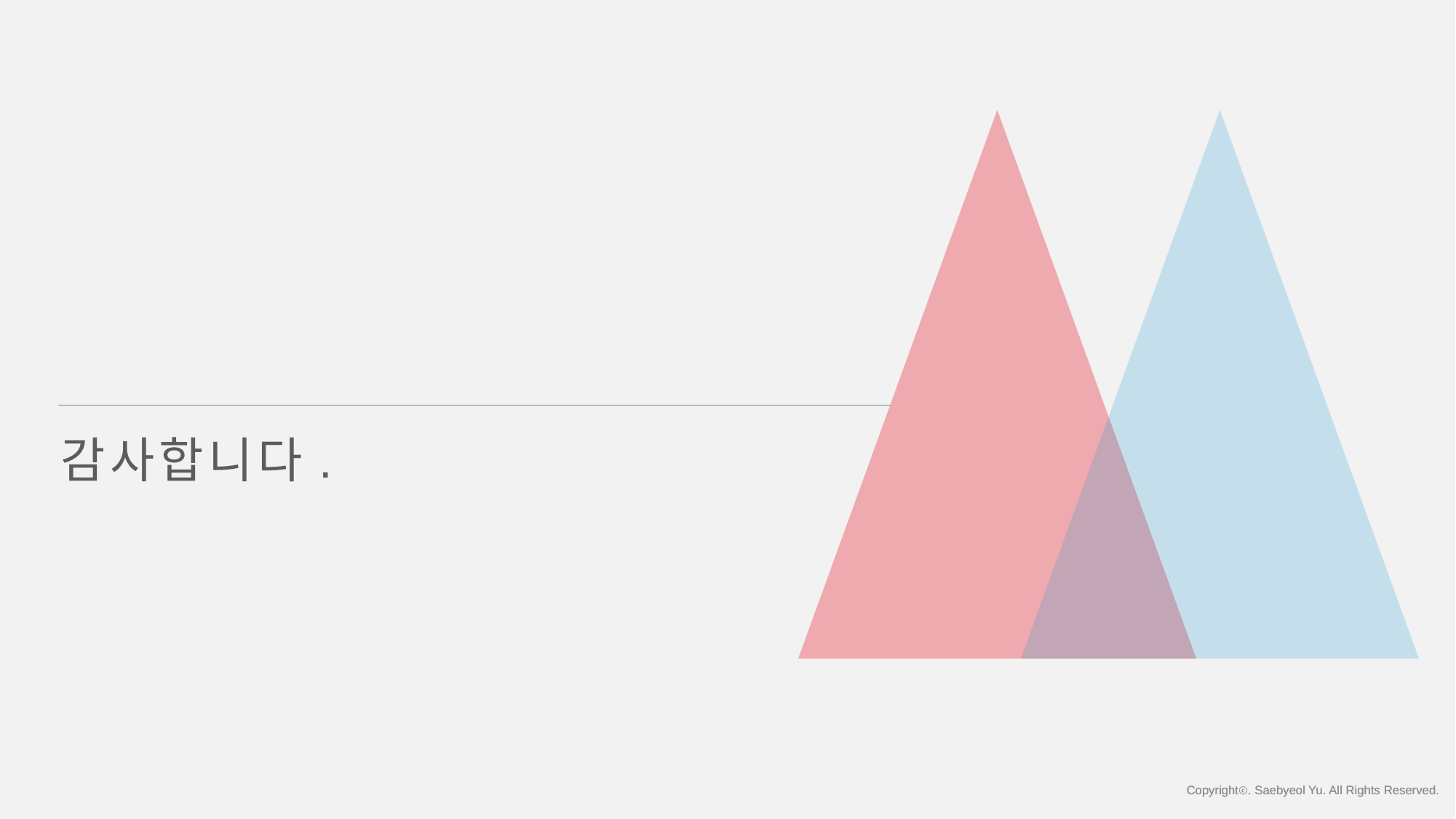

감사합니다.
Copyrightⓒ. Saebyeol Yu. All Rights Reserved.